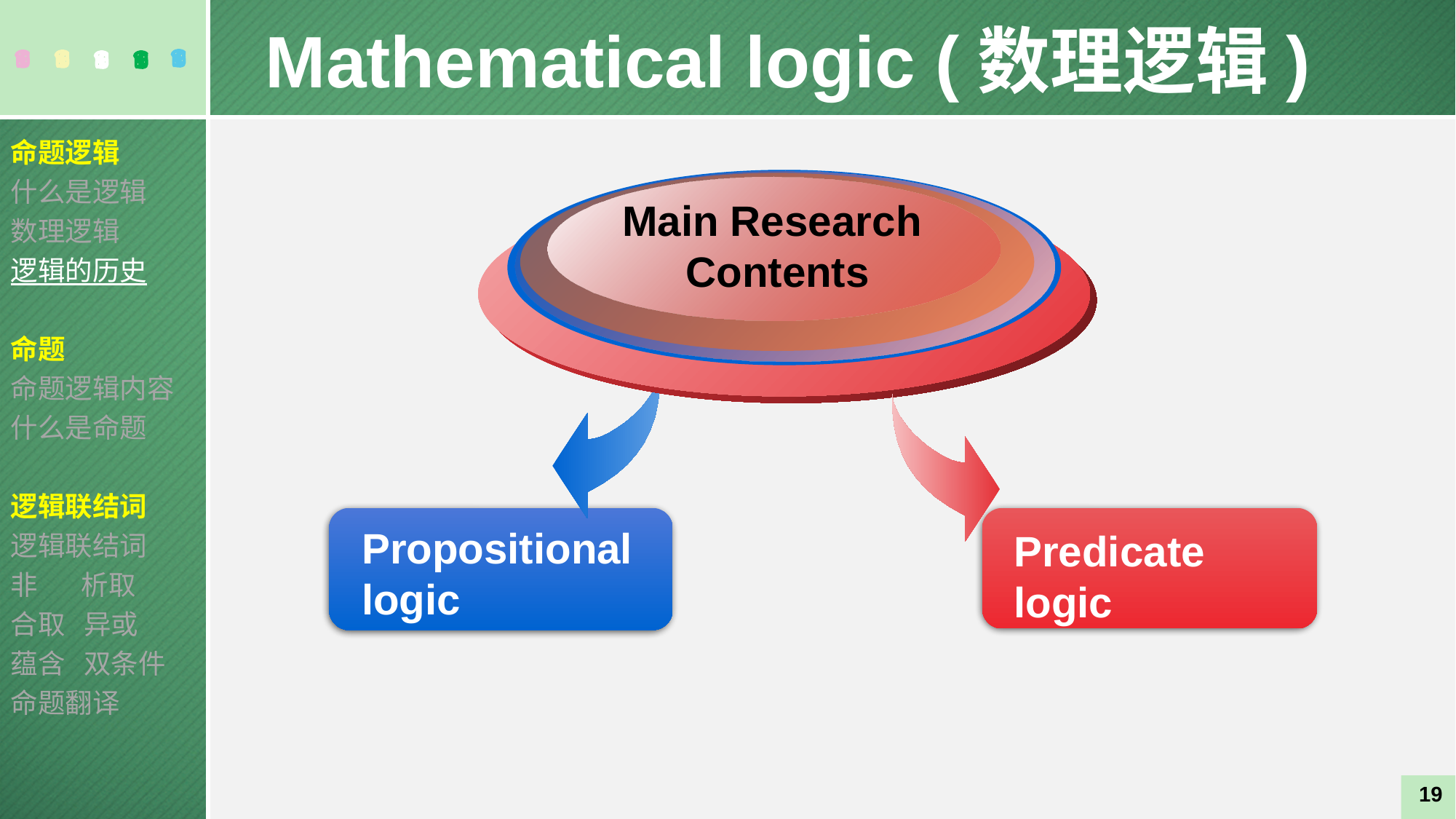

Mathematical logic (数理逻辑)

命题逻辑
什么是逻辑
数理逻辑
逻辑的历史

命题
命题逻辑内容
什么是命题

逻辑联结词
逻辑联结词
非       析取
合取   异或
蕴含   双条件
命题翻译

Main Research
Contents

Predicate logic

Propositional logic
19